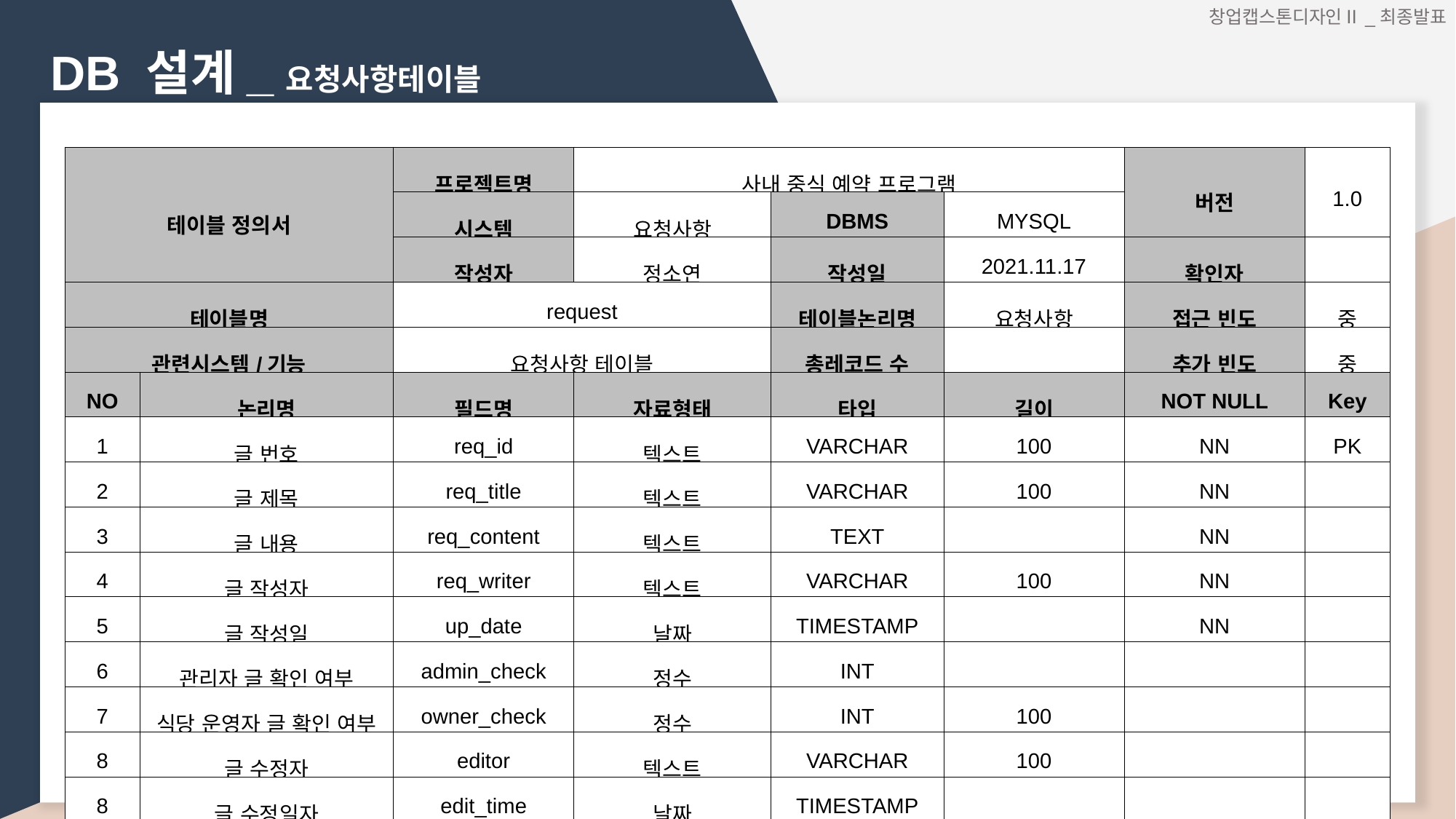

창업캡스톤디자인Ⅱ_최종발표
DB 설계_요청사항테이블
| 테이블 정의서 |  | 프로젝트명 | 사내 중식 예약 프로그램 |  |  | 버전 | 1.0 |
| --- | --- | --- | --- | --- | --- | --- | --- |
|  |  | 시스템 | 요청사항 | DBMS | MYSQL |  |  |
|  |  | 작성자 | 정소연 | 작성일 | 2021.11.17 | 확인자 |  |
| 테이블명 |  | request |  | 테이블논리명 | 요청사항 | 접근 빈도 | 중 |
| 관련시스템/기능 |  | 요청사항 테이블 |  | 총레코드 수 |  | 추가 빈도 | 중 |
| NO | 논리명 | 필드명 | 자료형태 | 타입 | 길이 | NOT NULL | Key |
| 1 | 글 번호 | req\_id | 텍스트 | VARCHAR | 100 | NN | PK |
| 2 | 글 제목 | req\_title | 텍스트 | VARCHAR | 100 | NN |  |
| 3 | 글 내용 | req\_content | 텍스트 | TEXT |  | NN |  |
| 4 | 글 작성자 | req\_writer | 텍스트 | VARCHAR | 100 | NN |  |
| 5 | 글 작성일 | up\_date | 날짜 | TIMESTAMP |  | NN |  |
| 6 | 관리자 글 확인 여부 | admin\_check | 정수 | INT |  |  |  |
| 7 | 식당 운영자 글 확인 여부 | owner\_check | 정수 | INT | 100 |  |  |
| 8 | 글 수정자 | editor | 텍스트 | VARCHAR | 100 |  |  |
| 8 | 글 수정일자 | edit\_time | 날짜 | TIMESTAMP |  |  |  |